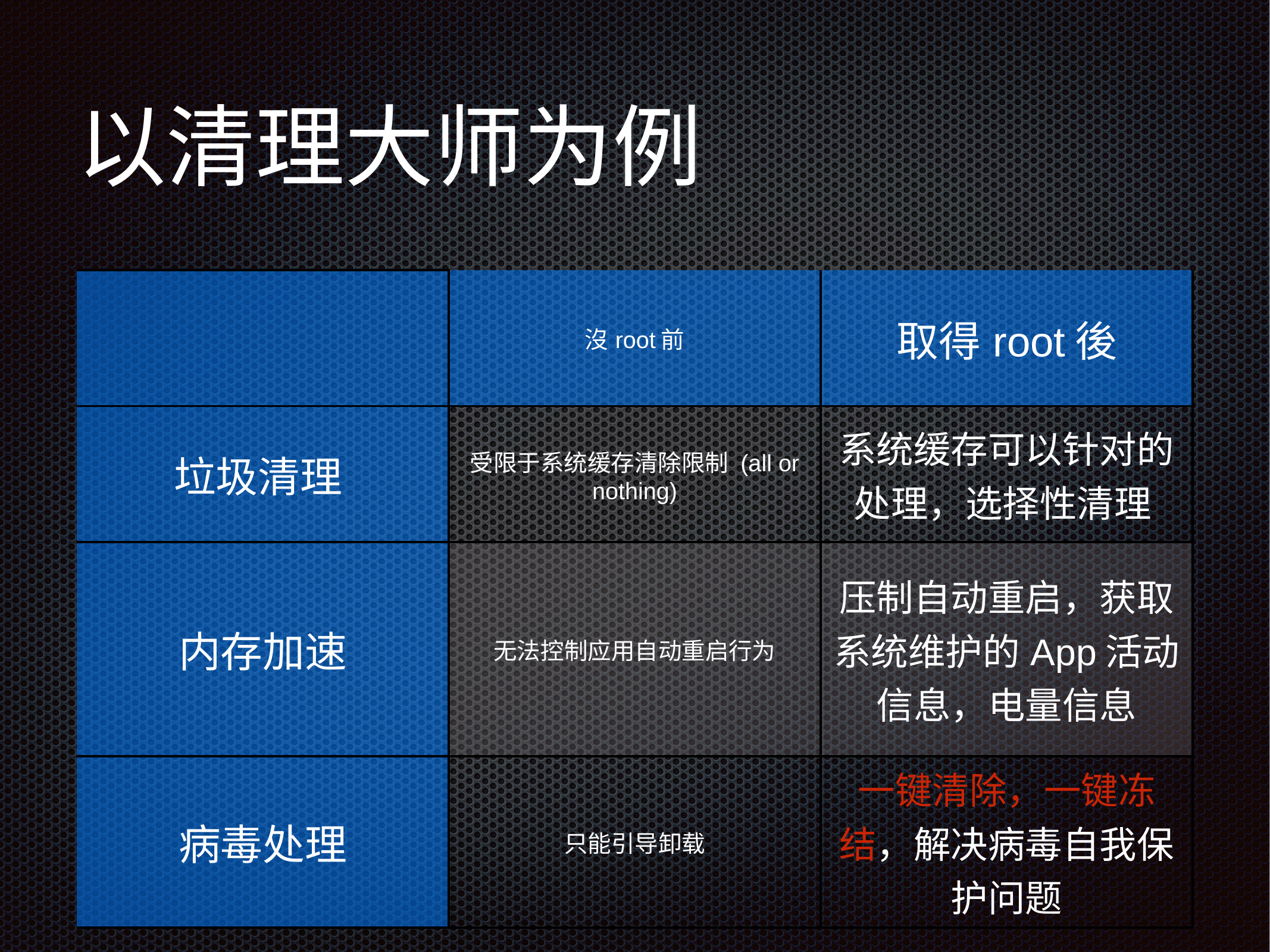

# 以清理大师为例
|  | 沒root前 | 取得root後 |
| --- | --- | --- |
| 垃圾清理 | 受限于系统缓存清除限制  (all or nothing) | 系统缓存可以针对的处理，选择性清理 |
| 内存加速 | 无法控制应用自动重启行为 | 压制自动重启，获取系统维护的App活动信息，电量信息 |
| 病毒处理 | 只能引导卸载 | 一键清除，一键冻结，解决病毒自我保护问题 |